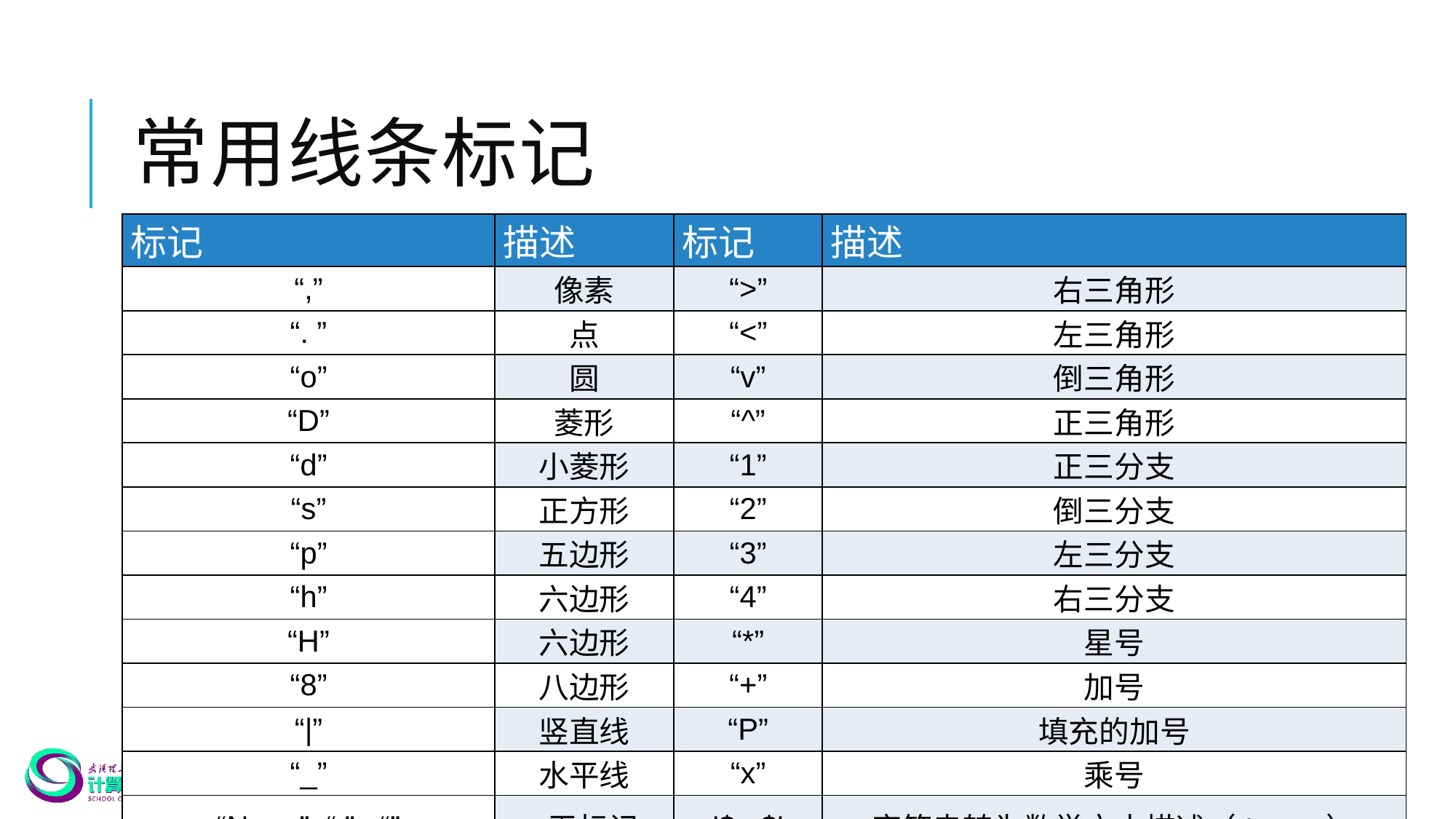

# 常用线条标记
| 标记 | 描述 | 标记 | 描述 |
| --- | --- | --- | --- |
| “,” | 像素 | “>” | 右三角形 |
| “. ” | 点 | “<” | 左三角形 |
| “o” | 圆 | “v” | 倒三角形 |
| “D” | 菱形 | “^” | 正三角形 |
| “d” | 小菱形 | “1” | 正三分支 |
| “s” | 正方形 | “2” | 倒三分支 |
| “p” | 五边形 | “3” | 左三分支 |
| “h” | 六边形 | “4” | 右三分支 |
| “H” | 六边形 | “\*” | 星号 |
| “8” | 八边形 | “+” | 加号 |
| “|” | 竖直线 | “P” | 填充的加号 |
| “\_” | 水平线 | “x” | 乘号 |
| “None”, “ ” , “” | 无标记 | '$...$' | 字符串转为数学文本描述（Latex） |